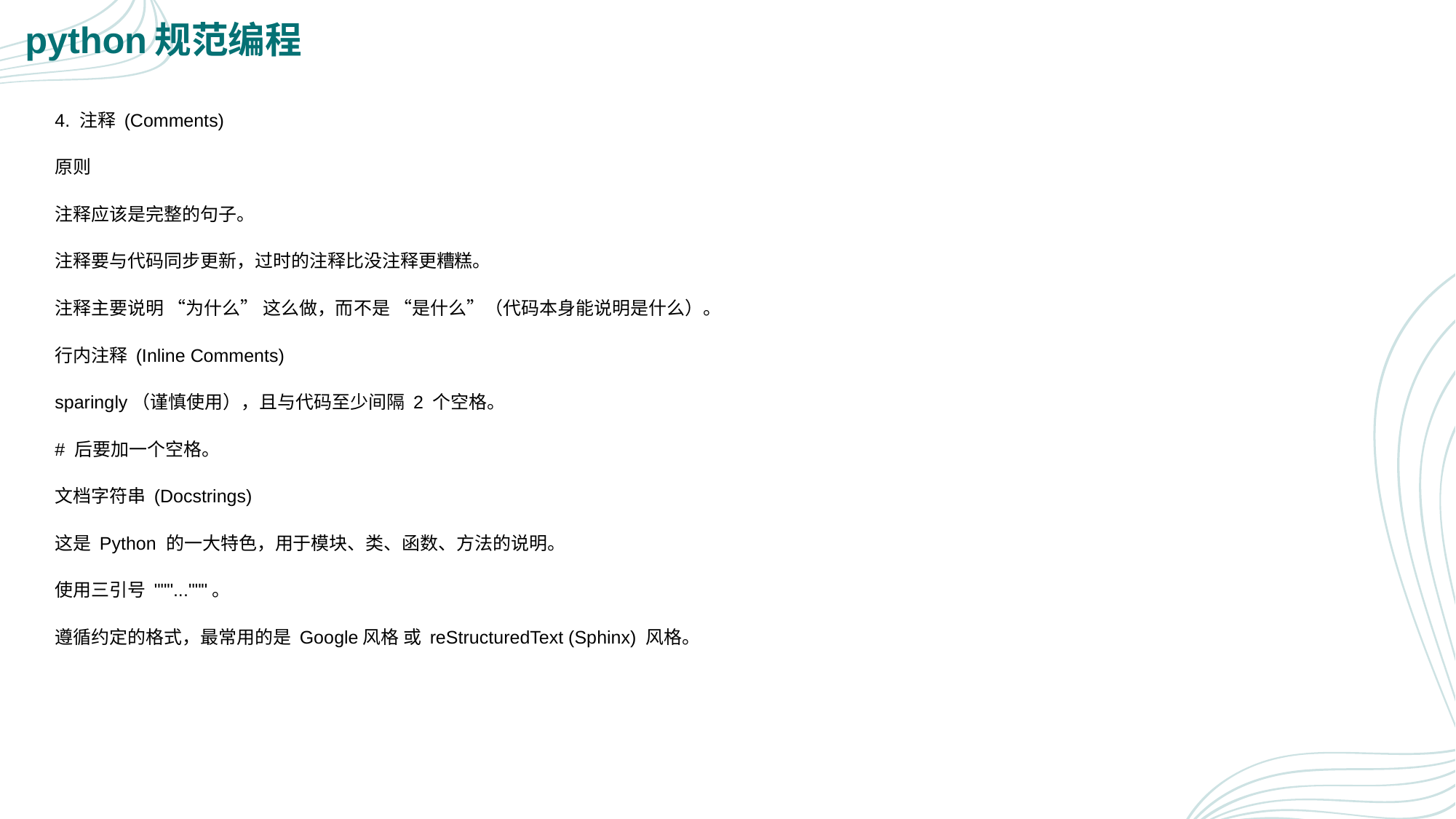

# python规范编程
4. 注释 (Comments)
原则
注释应该是完整的句子。
注释要与代码同步更新，过时的注释比没注释更糟糕。
注释主要说明 “为什么” 这么做，而不是 “是什么”（代码本身能说明是什么）。
行内注释 (Inline Comments)
sparingly（谨慎使用），且与代码至少间隔 2 个空格。
# 后要加一个空格。
文档字符串 (Docstrings)
这是 Python 的一大特色，用于模块、类、函数、方法的说明。
使用三引号 """..."""。
遵循约定的格式，最常用的是 Google风格 或 reStructuredText (Sphinx) 风格。